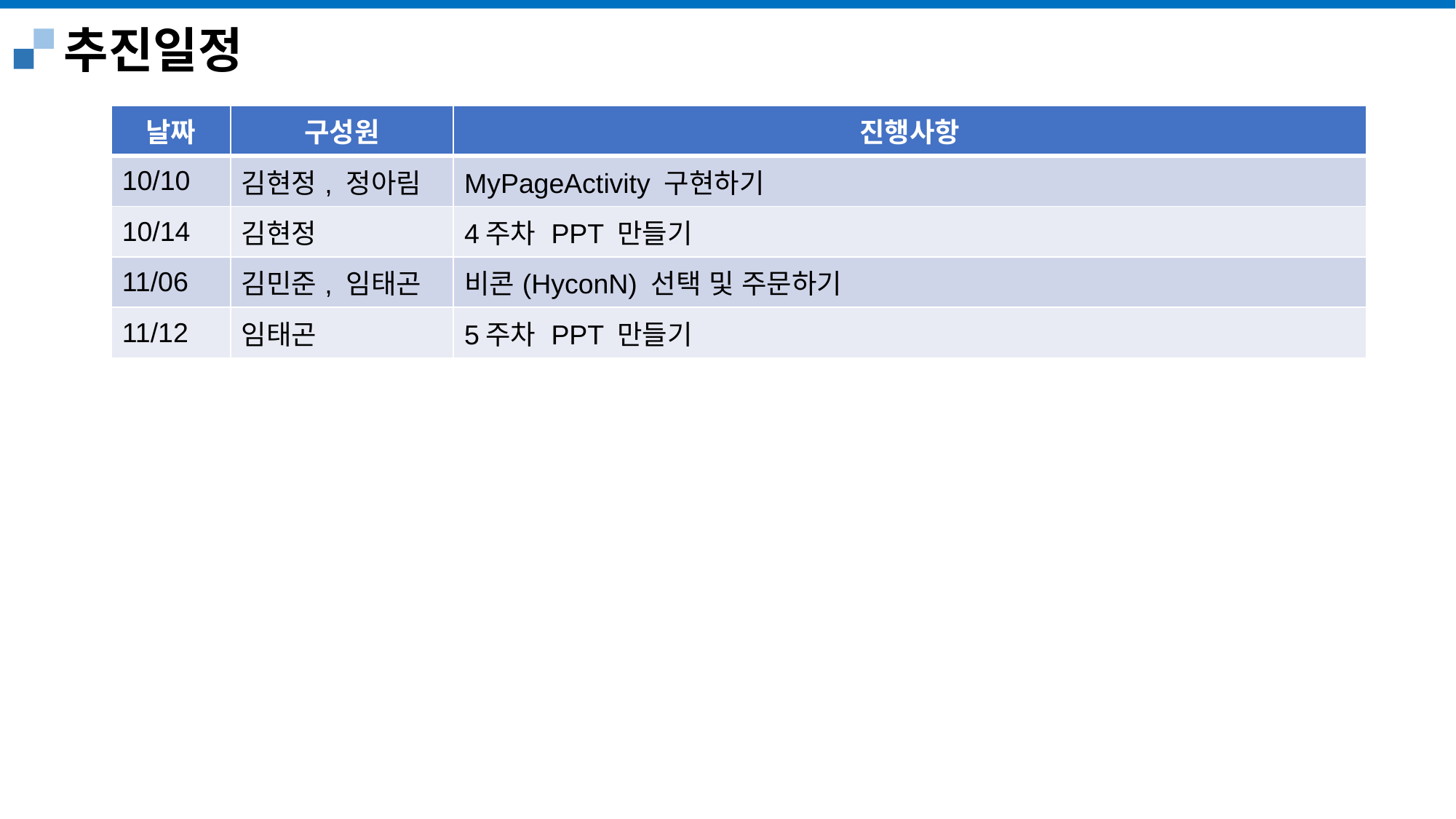

추진일정

| 날짜 | 구성원 | 진행사항 |
| --- | --- | --- |
| 10/10 | 김현정, 정아림 | MyPageActivity 구현하기 |
| 10/14 | 김현정 | 4주차 PPT 만들기 |
| 11/06 | 김민준, 임태곤 | 비콘(HyconN) 선택 및 주문하기 |
| 11/12 | 임태곤 | 5주차 PPT 만들기 |